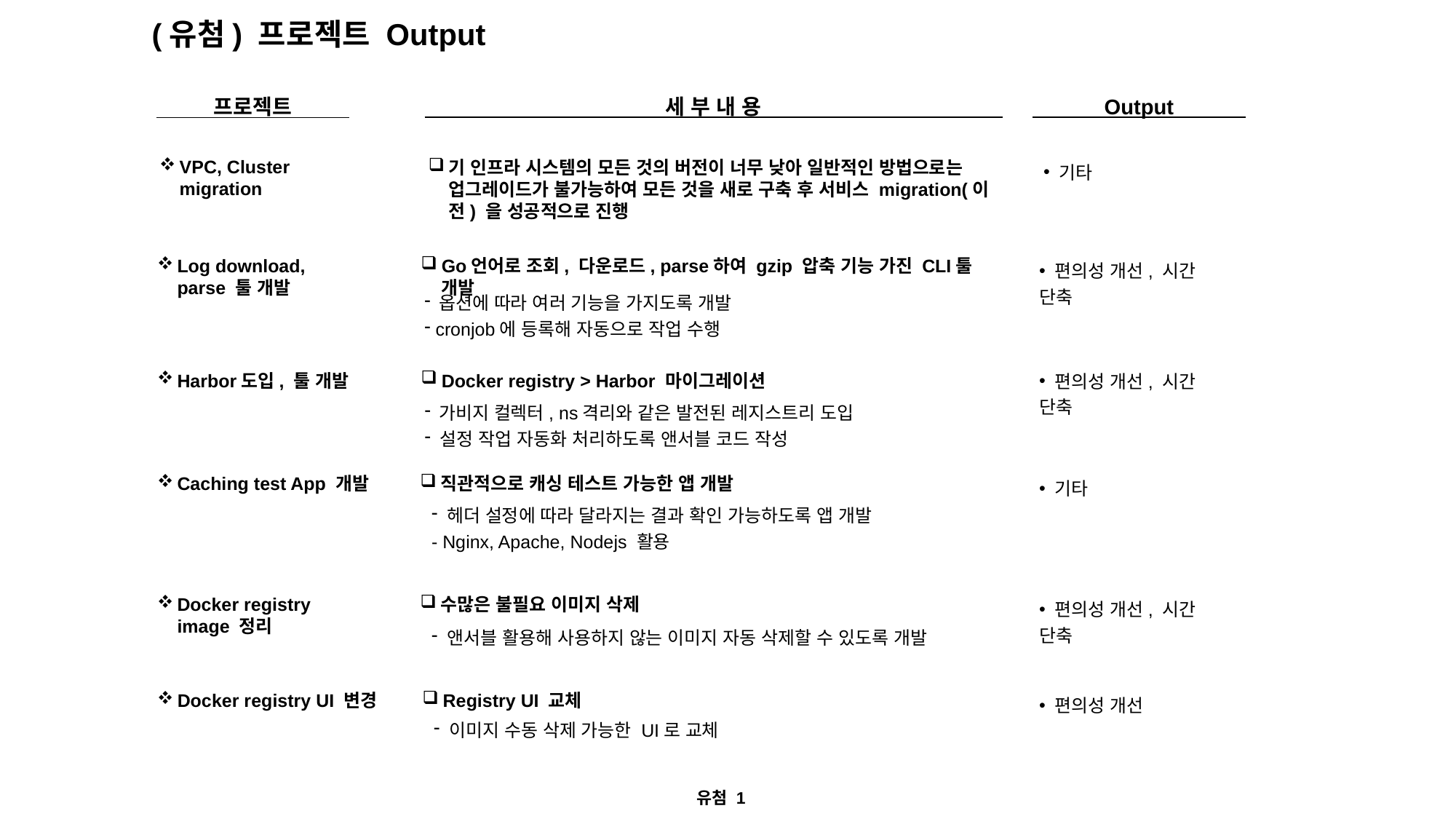

(유첨) 프로젝트 Output
세 부 내 용
Output
프로젝트
VPC, Cluster migration
 기타
기 인프라 시스템의 모든 것의 버전이 너무 낮아 일반적인 방법으로는 업그레이드가 불가능하여 모든 것을 새로 구축 후 서비스 migration(이전) 을 성공적으로 진행
 편의성 개선, 시간 단축
Log download, parse 툴 개발
Go언어로 조회, 다운로드, parse하여 gzip 압축 기능 가진 CLI툴 개발
 옵션에 따라 여러 기능을 가지도록 개발
 cronjob에 등록해 자동으로 작업 수행
 편의성 개선, 시간 단축
Harbor도입, 툴 개발
Docker registry > Harbor 마이그레이션
 가비지 컬렉터, ns격리와 같은 발전된 레지스트리 도입
 설정 작업 자동화 처리하도록 앤서블 코드 작성
 기타
Caching test App 개발
직관적으로 캐싱 테스트 가능한 앱 개발
 헤더 설정에 따라 달라지는 결과 확인 가능하도록 앱 개발
- Nginx, Apache, Nodejs 활용
 편의성 개선, 시간 단축
Docker registry image 정리
수많은 불필요 이미지 삭제
 앤서블 활용해 사용하지 않는 이미지 자동 삭제할 수 있도록 개발
 편의성 개선
Docker registry UI 변경
Registry UI 교체
 이미지 수동 삭제 가능한 UI로 교체
유첨 1